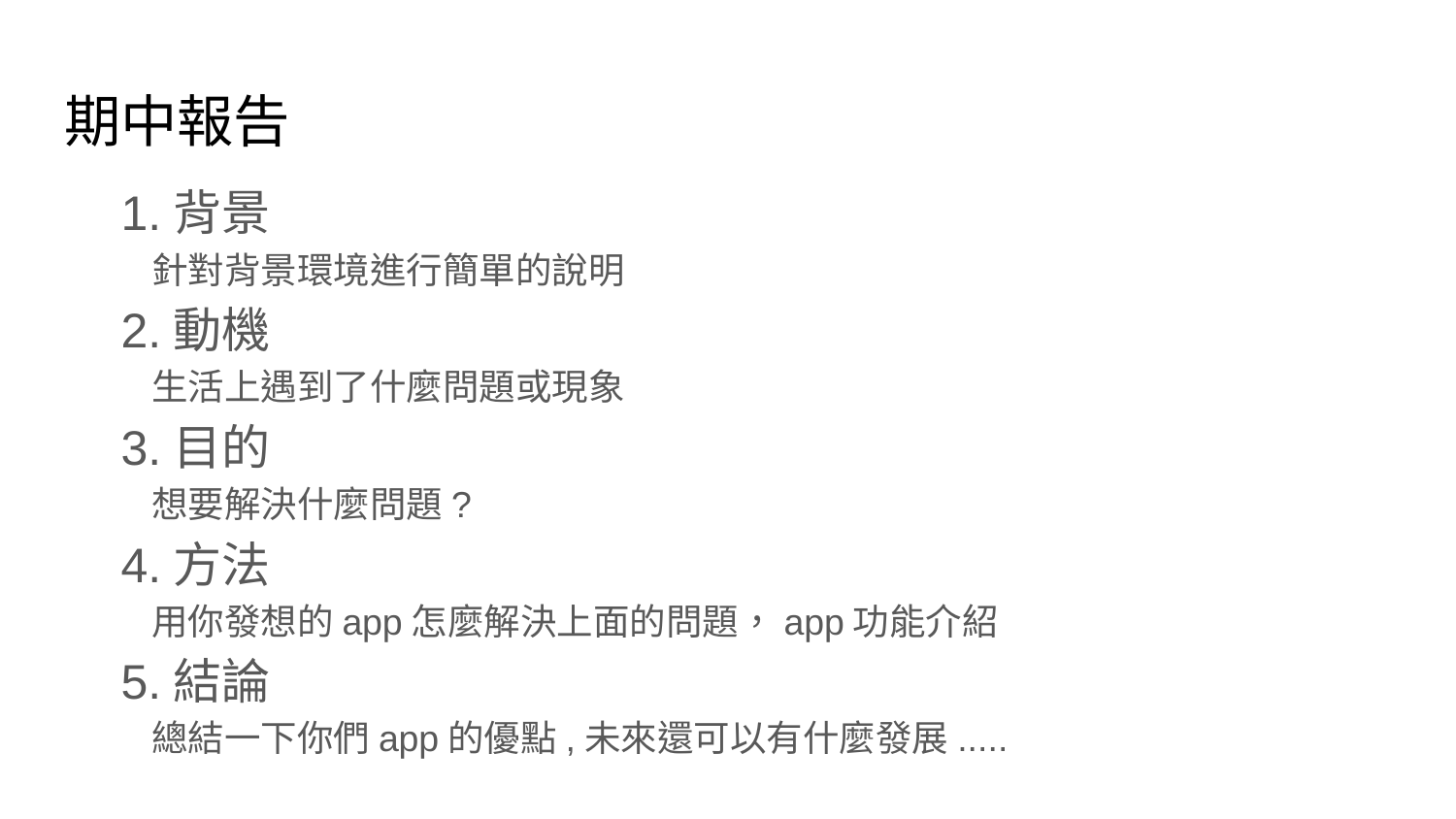

# 期中報告
1.背景
   針對背景環境進行簡單的說明
2.動機
   生活上遇到了什麼問題或現象
3.目的
   想要解決什麼問題?
4.方法
   用你發想的app怎麼解決上面的問題，app功能介紹
5.結論
   總結一下你們app的優點,未來還可以有什麼發展.....